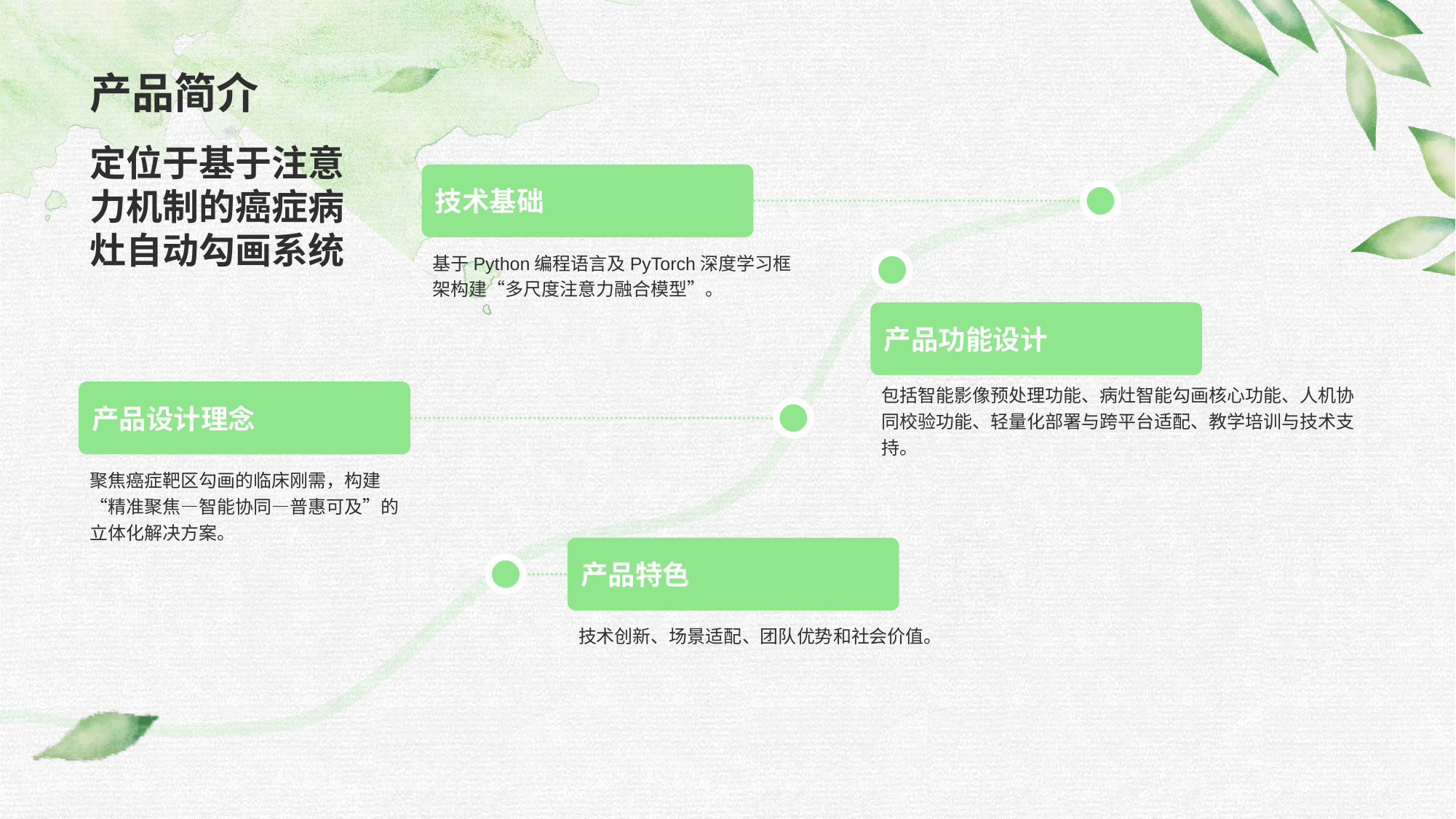

定位于基于注意力机制的癌症病灶自动勾画系统
技术基础

基于Python编程语言及PyTorch深度学习框架构建“多尺度注意力融合模型”。

产品功能设计
包括智能影像预处理功能、病灶智能勾画核心功能、人机协同校验功能、轻量化部署与跨平台适配、教学培训与技术支持。
产品设计理念

聚焦癌症靶区勾画的临床刚需，构建“精准聚焦—智能协同—普惠可及”的立体化解决方案。
产品特色

技术创新、场景适配、团队优势和社会价值。
# 产品简介